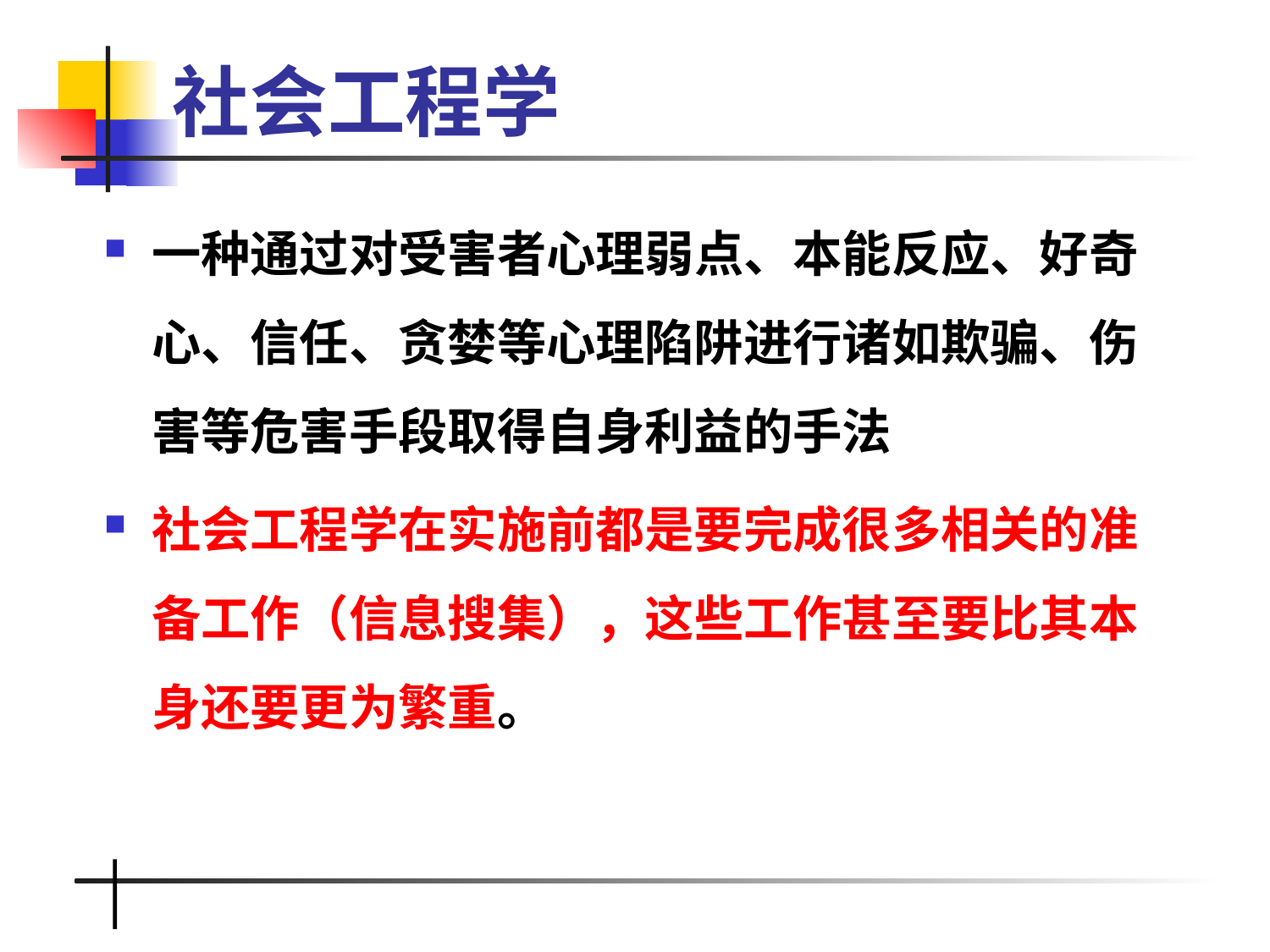

# 社会工程学
一种通过对受害者心理弱点、本能反应、好奇心、信任、贪婪等心理陷阱进行诸如欺骗、伤害等危害手段取得自身利益的手法
社会工程学在实施前都是要完成很多相关的准备工作（信息搜集），这些工作甚至要比其本身还要更为繁重。